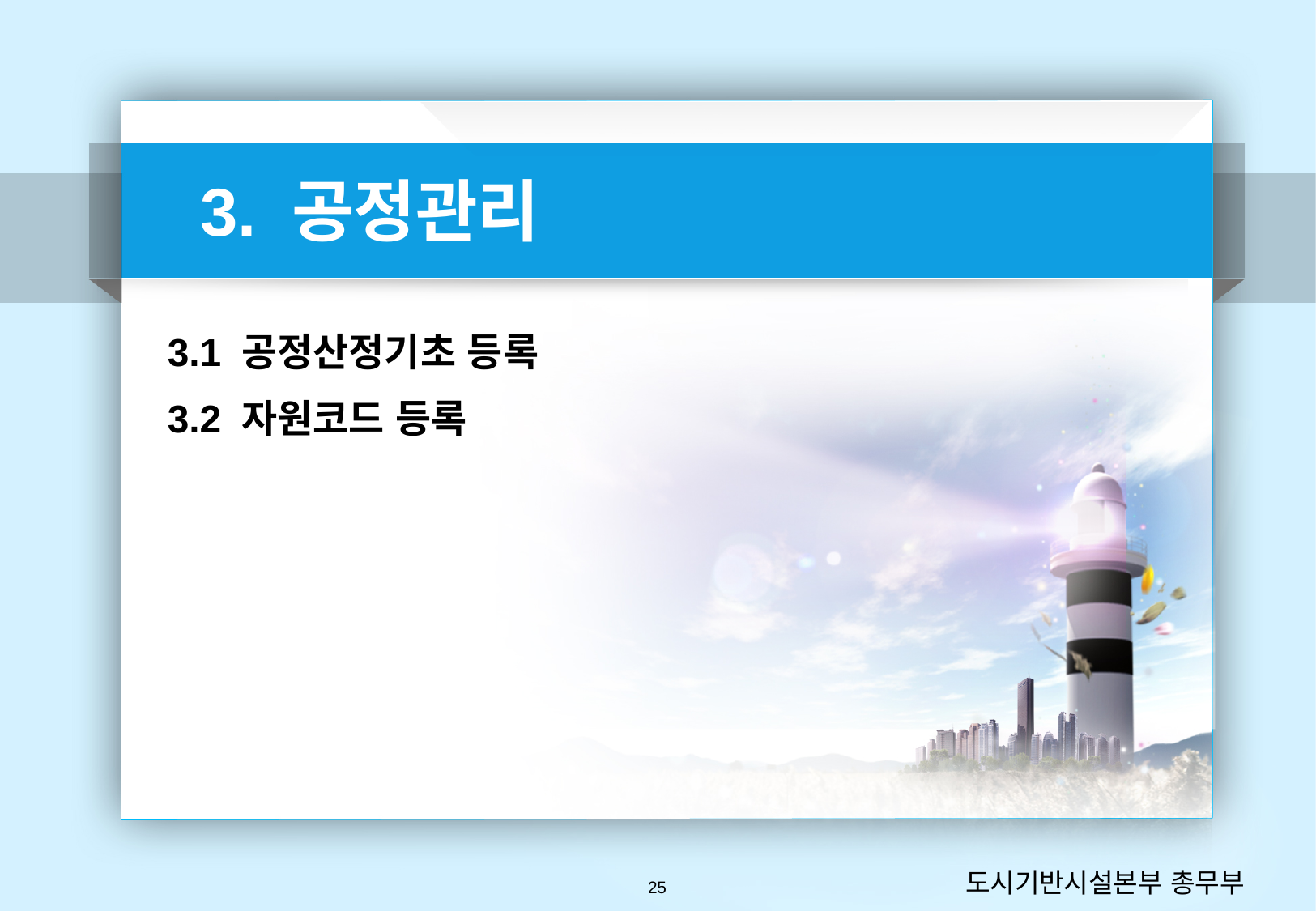

3. 공정관리
3.1 공정산정기초 등록
3.2 자원코드 등록